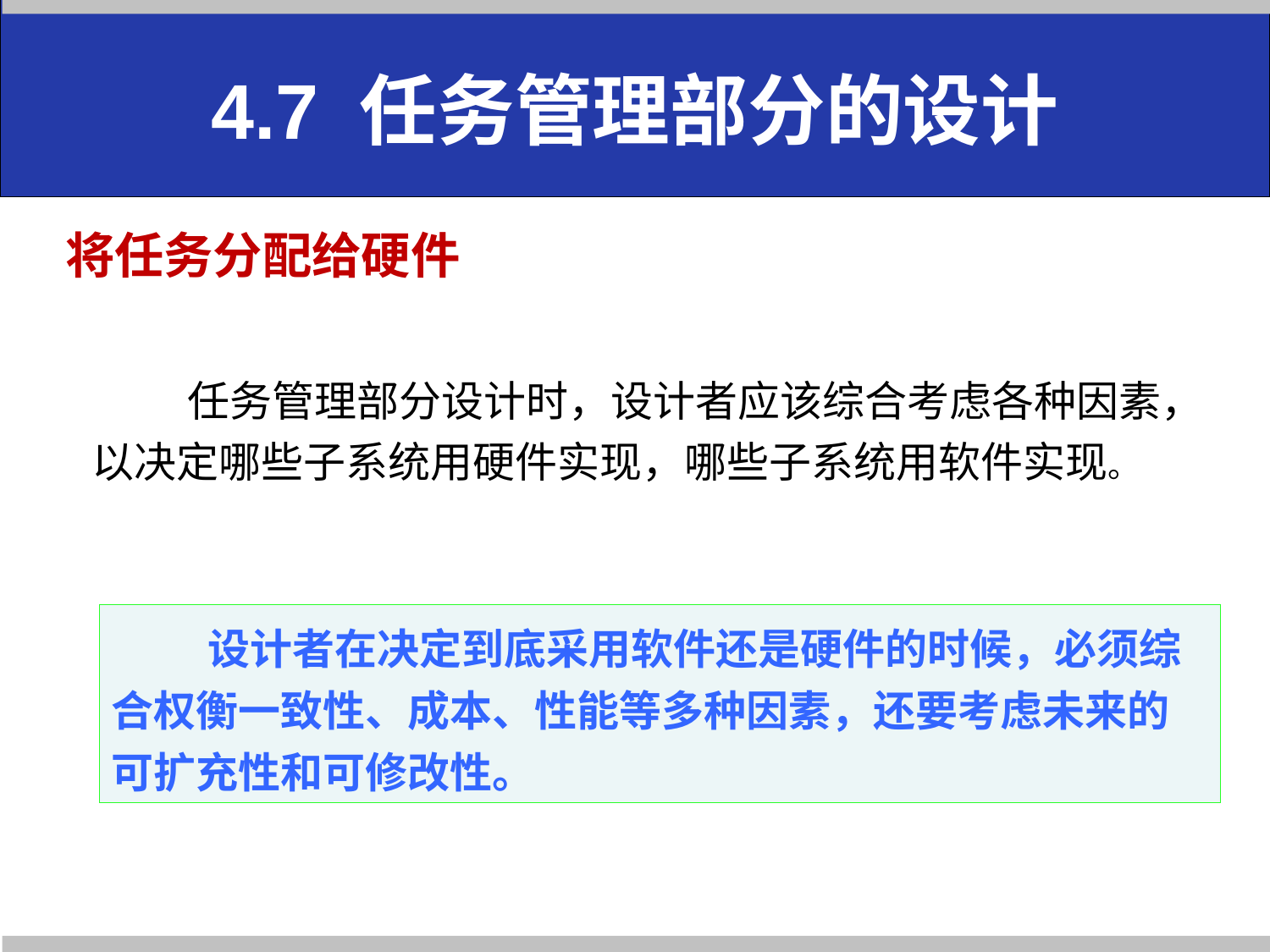

# 4.7 任务管理部分的设计
将任务分配给硬件
         任务管理部分设计时，设计者应该综合考虑各种因素，以决定哪些子系统用硬件实现，哪些子系统用软件实现。
         设计者在决定到底采用软件还是硬件的时候，必须综合权衡一致性、成本、性能等多种因素，还要考虑未来的可扩充性和可修改性。
614